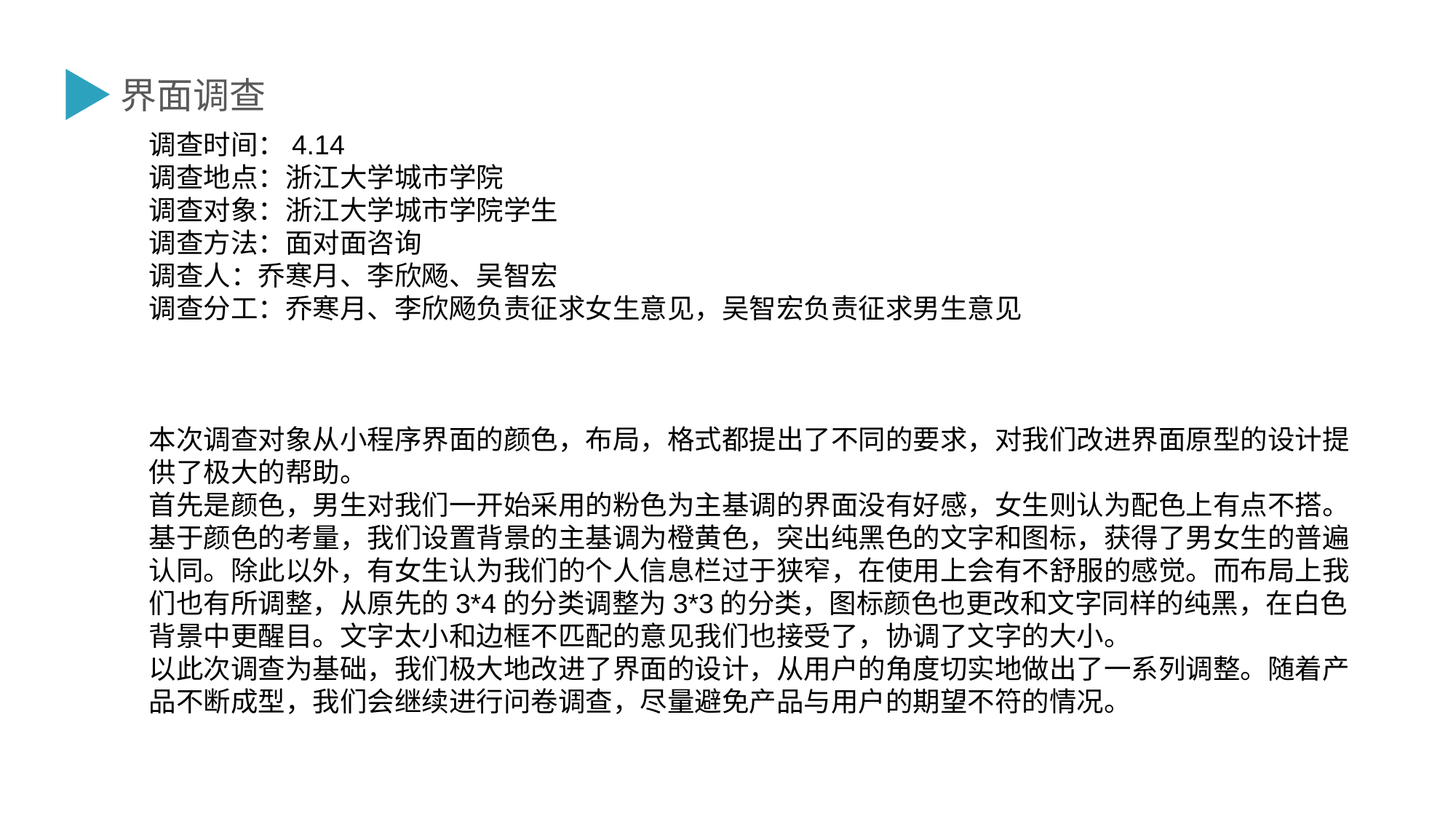

界面调查

调查时间：4.14
调查地点：浙江大学城市学院
调查对象：浙江大学城市学院学生
调查方法：面对面咨询
调查人：乔寒月、李欣飏、吴智宏
调查分工：乔寒月、李欣飏负责征求女生意见，吴智宏负责征求男生意见

本次调查对象从小程序界面的颜色，布局，格式都提出了不同的要求，对我们改进界面原型的设计提供了极大的帮助。
首先是颜色，男生对我们一开始采用的粉色为主基调的界面没有好感，女生则认为配色上有点不搭。基于颜色的考量，我们设置背景的主基调为橙黄色，突出纯黑色的文字和图标，获得了男女生的普遍认同。除此以外，有女生认为我们的个人信息栏过于狭窄，在使用上会有不舒服的感觉。而布局上我们也有所调整，从原先的3*4的分类调整为3*3的分类，图标颜色也更改和文字同样的纯黑，在白色背景中更醒目。文字太小和边框不匹配的意见我们也接受了，协调了文字的大小。
以此次调查为基础，我们极大地改进了界面的设计，从用户的角度切实地做出了一系列调整。随着产品不断成型，我们会继续进行问卷调查，尽量避免产品与用户的期望不符的情况。